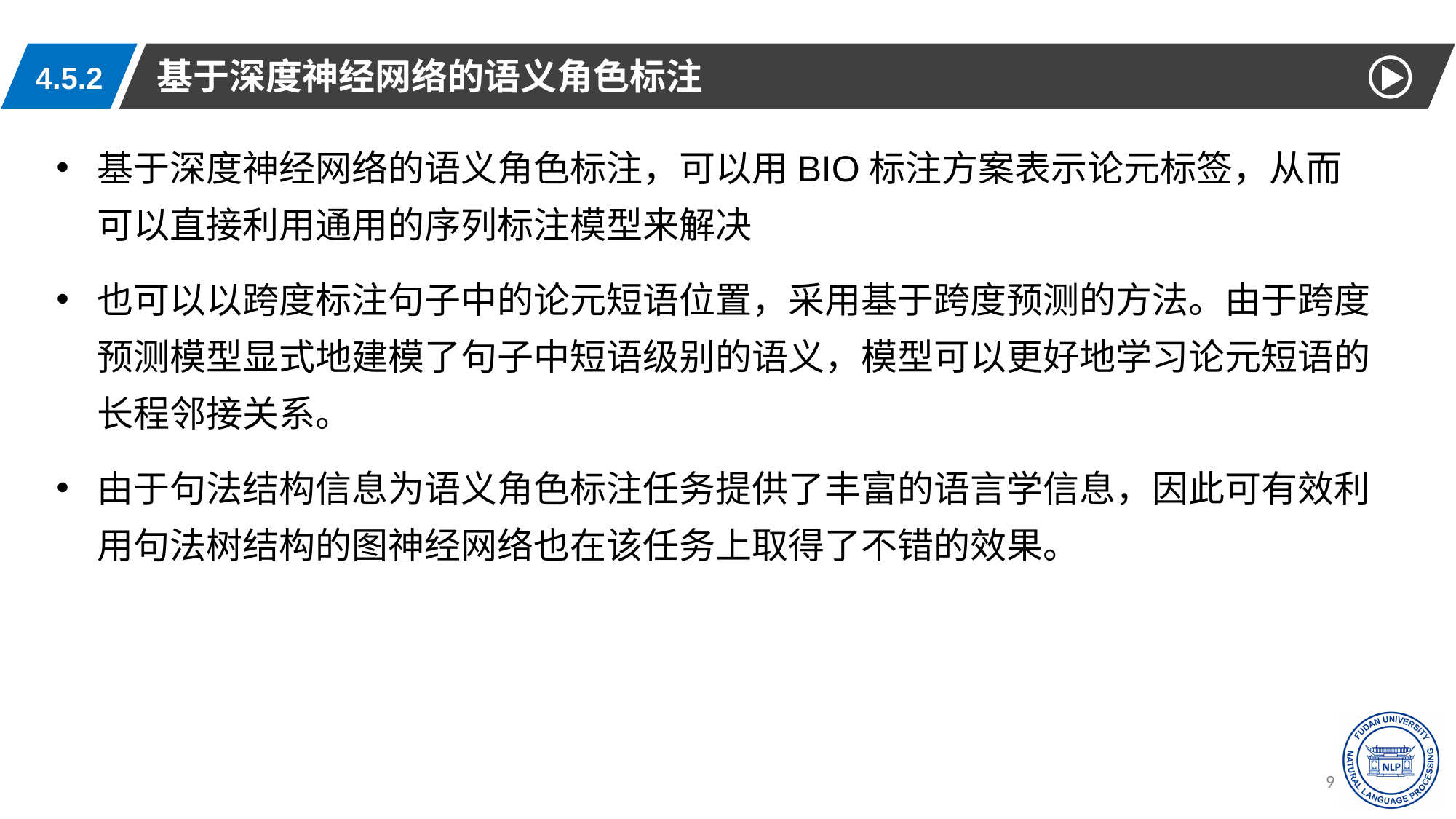

基于深度神经网络的语义角色标注
4.5.2

基于深度神经网络的语义角色标注，可以用BIO标注方案表示论元标签，从而可以直接利用通用的序列标注模型来解决
也可以以跨度标注句子中的论元短语位置，采用基于跨度预测的方法。由于跨度预测模型显式地建模了句子中短语级别的语义，模型可以更好地学习论元短语的长程邻接关系。
由于句法结构信息为语义角色标注任务提供了丰富的语言学信息，因此可有效利用句法树结构的图神经网络也在该任务上取得了不错的效果。
91